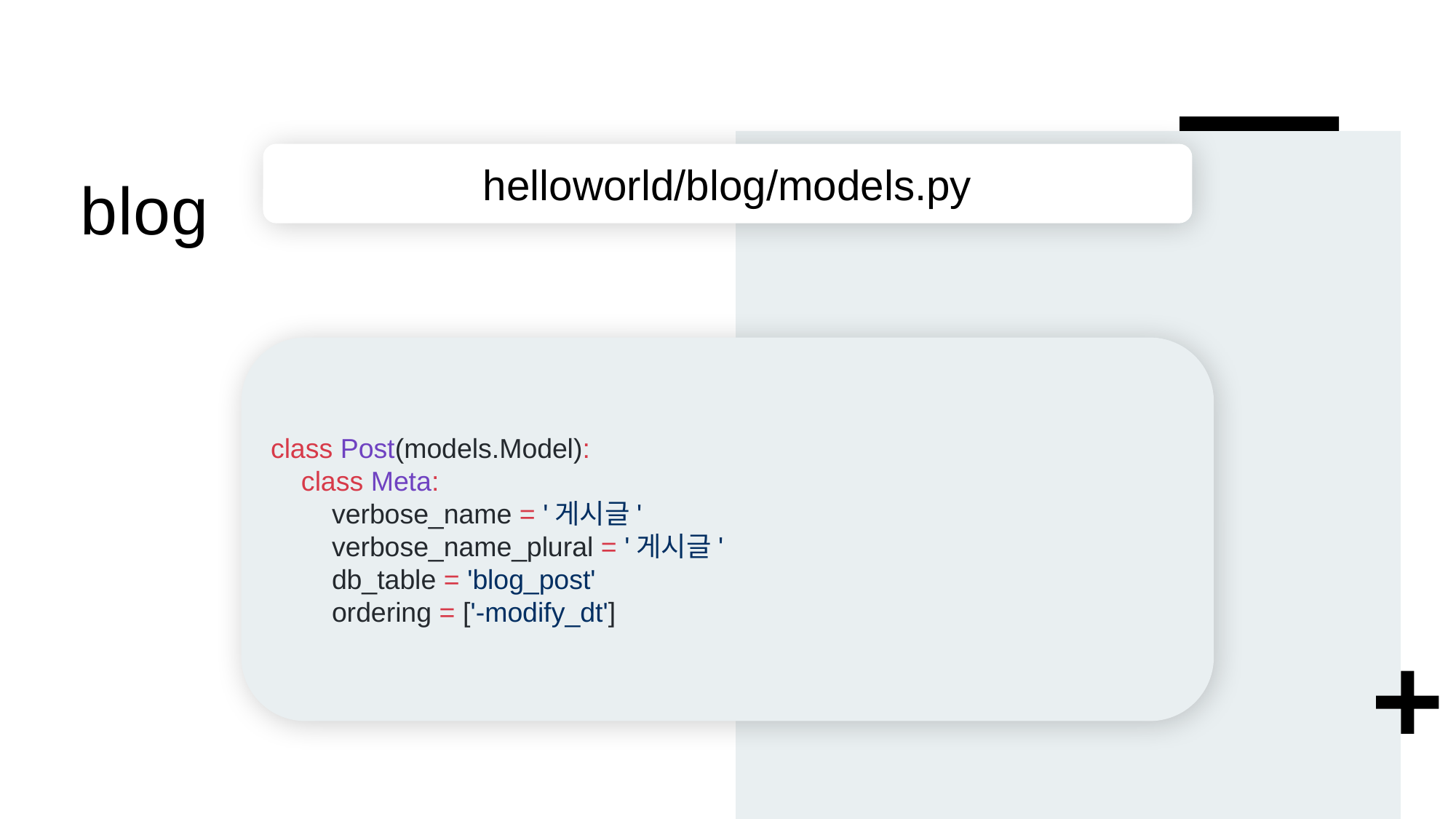

# blog
helloworld/blog/models.py
class Post(models.Model):
    class Meta:
        verbose_name = '게시글'
        verbose_name_plural = '게시글'
        db_table = 'blog_post'
        ordering = ['-modify_dt']